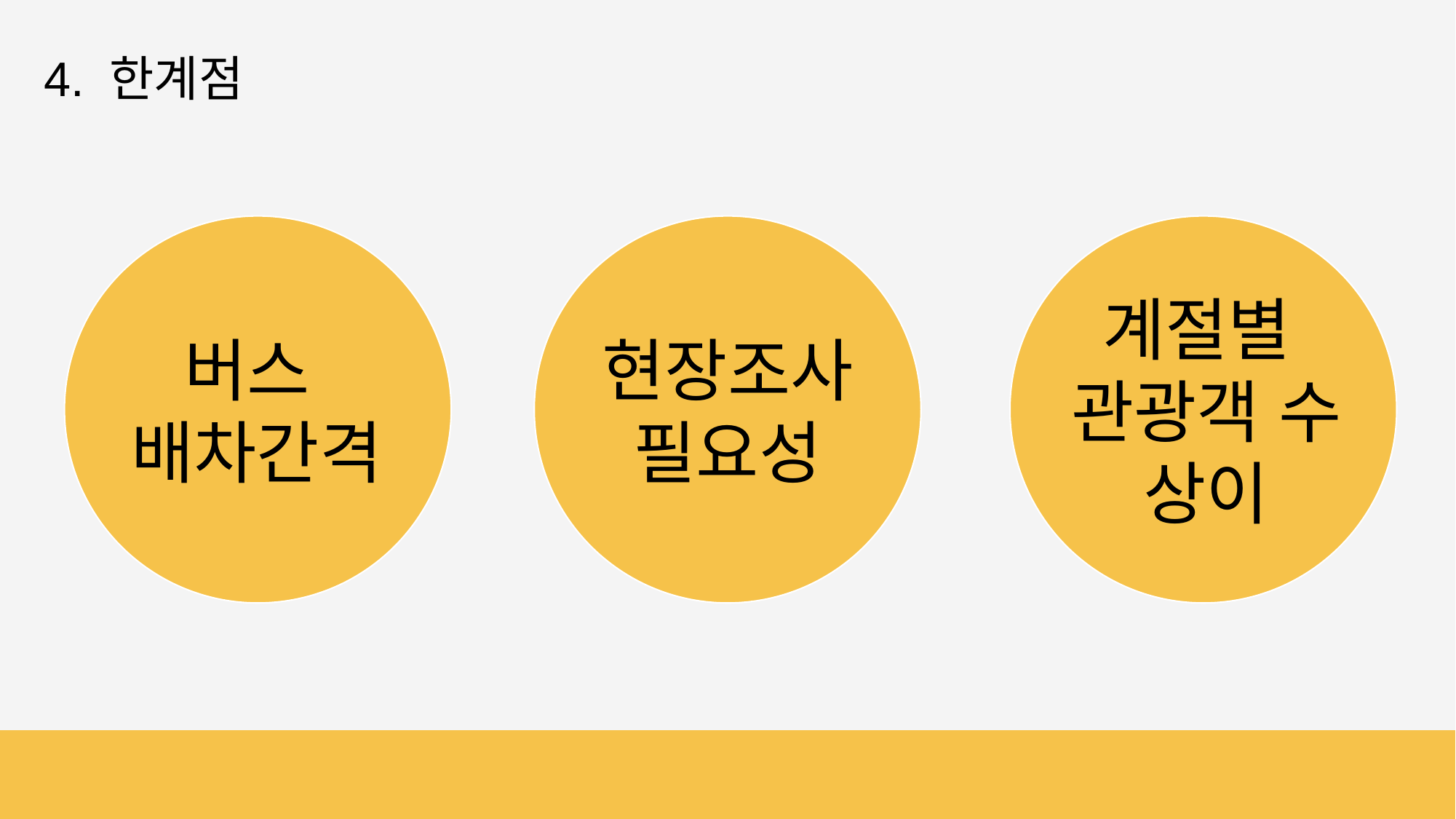

4. 한계점

계절별
관광객 수 상이
버스
배차간격
현장조사
필요성